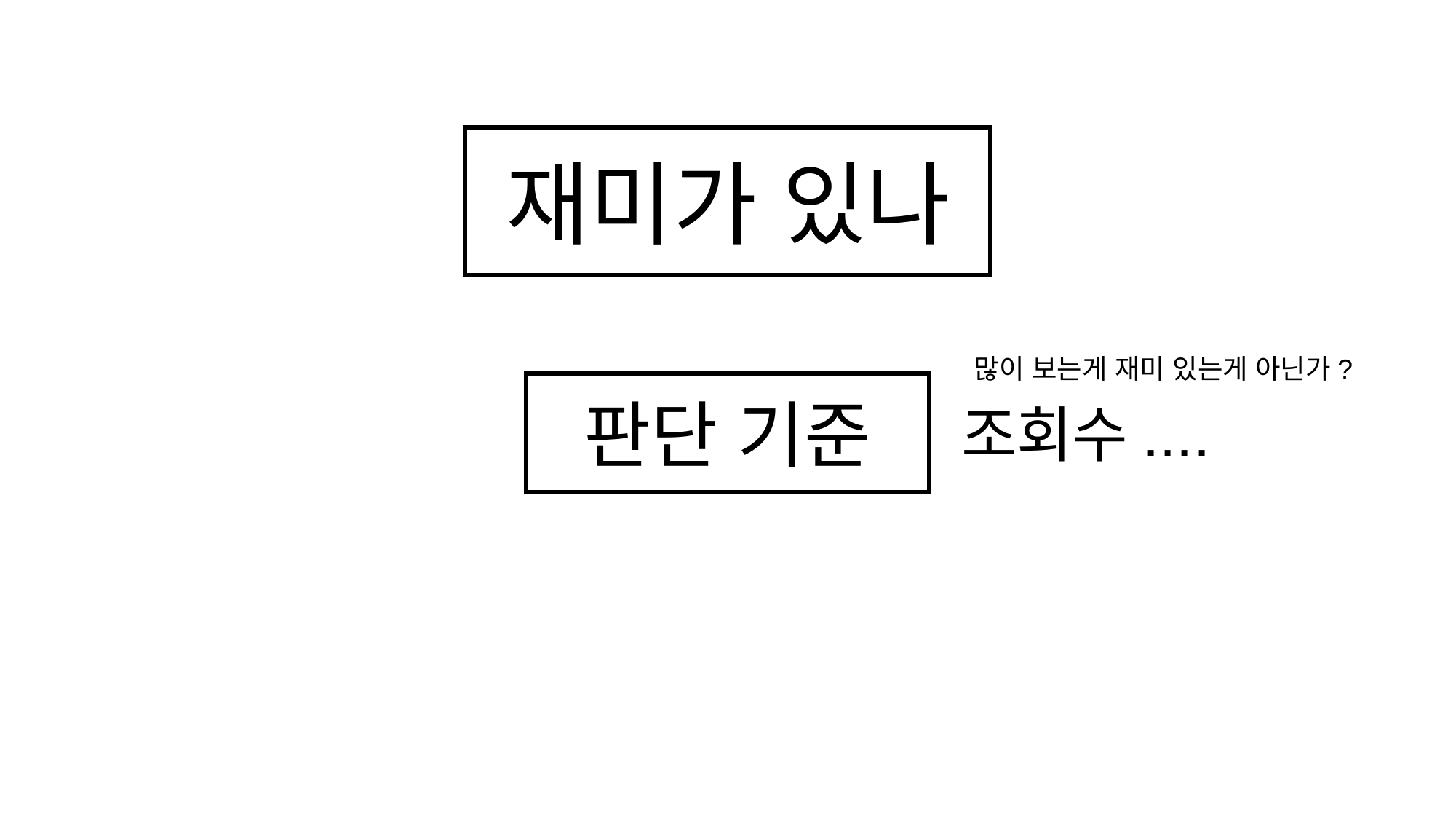

재미가 있나
많이 보는게 재미 있는게 아닌가?
판단 기준
조회수....